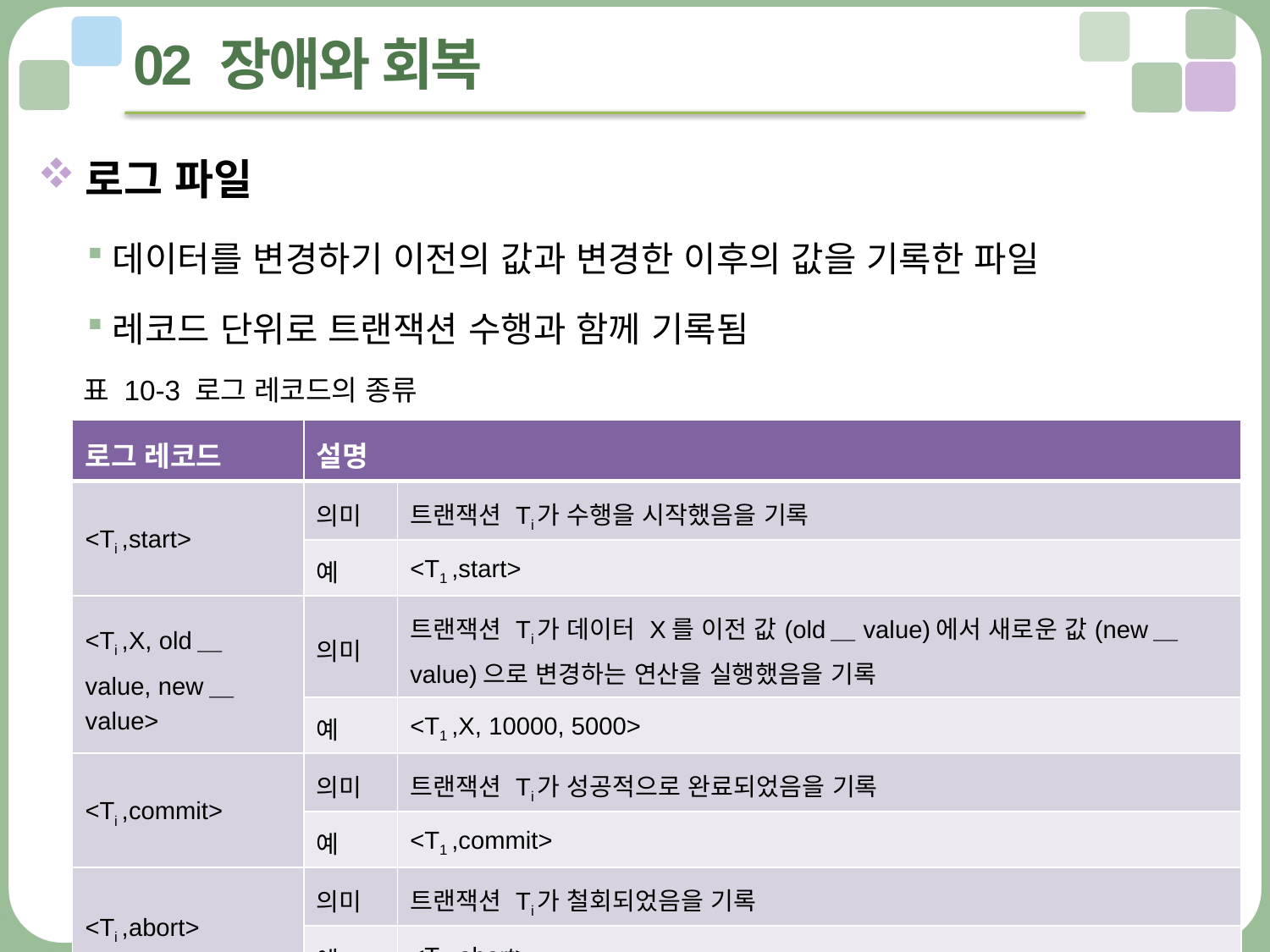

# 02 장애와 회복
로그 파일
데이터를 변경하기 이전의 값과 변경한 이후의 값을 기록한 파일
레코드 단위로 트랜잭션 수행과 함께 기록됨
표 10-3 로그 레코드의 종류
| 로그 레코드 | 설명 |  |
| --- | --- | --- |
| <Ti ,start> | 의미 | 트랜잭션 Ti가 수행을 시작했음을 기록 |
|  | 예 | <T1 ,start> |
| <Ti ,X, old＿value, new＿value> | 의미 | 트랜잭션 Ti가 데이터 X를 이전 값(old＿value)에서 새로운 값(new＿value)으로 변경하는 연산을 실행했음을 기록 |
|  | 예 | <T1 ,X, 10000, 5000> |
| <Ti ,commit> | 의미 | 트랜잭션 Ti가 성공적으로 완료되었음을 기록 |
|  | 예 | <T1 ,commit> |
| <Ti ,abort> | 의미 | 트랜잭션 Ti가 철회되었음을 기록 |
|  | 예 | <T1 ,abort> |